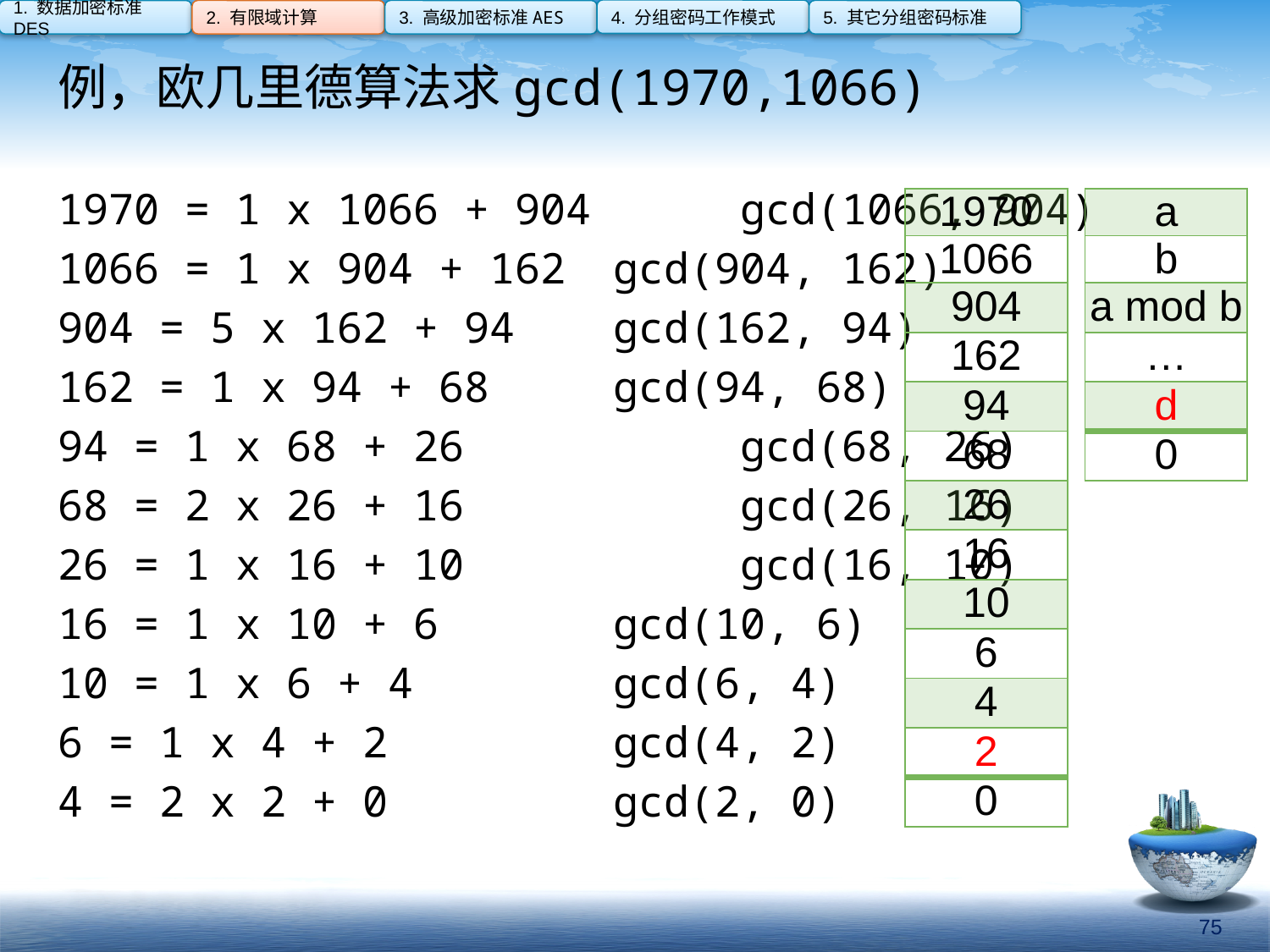

4. 分组密码工作模式
1. 数据加密标准DES
2. 有限域计算
3. 高级加密标准AES
5. 其它分组密码标准
例，欧几里德算法求gcd(1970,1066)

1970 = 1 x 1066 + 904 	gcd(1066, 904)
1066 = 1 x 904 + 162 	gcd(904, 162)
904 = 5 x 162 + 94 	gcd(162, 94)
162 = 1 x 94 + 68 	gcd(94, 68)
94 = 1 x 68 + 26 		gcd(68, 26)
68 = 2 x 26 + 16 		gcd(26, 16)
26 = 1 x 16 + 10 		gcd(16, 10)
16 = 1 x 10 + 6 		gcd(10, 6)
10 = 1 x 6 + 4 		gcd(6, 4)
6 = 1 x 4 + 2 		gcd(4, 2)
4 = 2 x 2 + 0 		gcd(2, 0)
| 1970 |
| --- |
| 1066 |
| 904 |
| 162 |
| 94 |
| 68 |
| 26 |
| 16 |
| 10 |
| 6 |
| 4 |
| 2 |
| 0 |
| a |
| --- |
| b |
| a mod b |
| … |
| d |
| 0 |
75